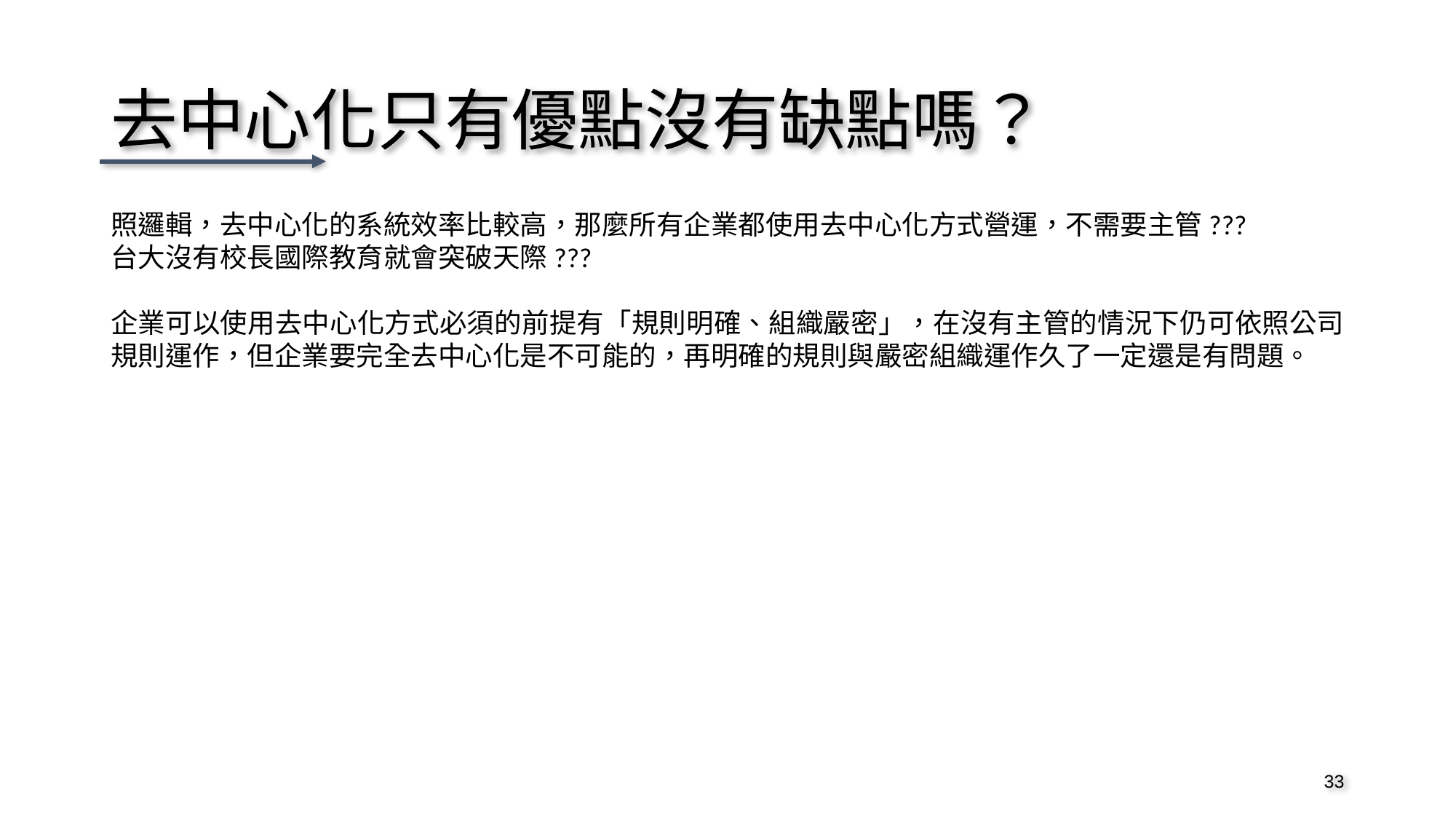

# 去中心化只有優點沒有缺點嗎？
照邏輯，去中心化的系統效率比較高，那麼所有企業都使用去中心化方式營運，不需要主管???
台大沒有校長國際教育就會突破天際???

企業可以使用去中心化方式必須的前提有「規則明確、組織嚴密」，在沒有主管的情況下仍可依照公司規則運作，但企業要完全去中心化是不可能的，再明確的規則與嚴密組織運作久了一定還是有問題。
33